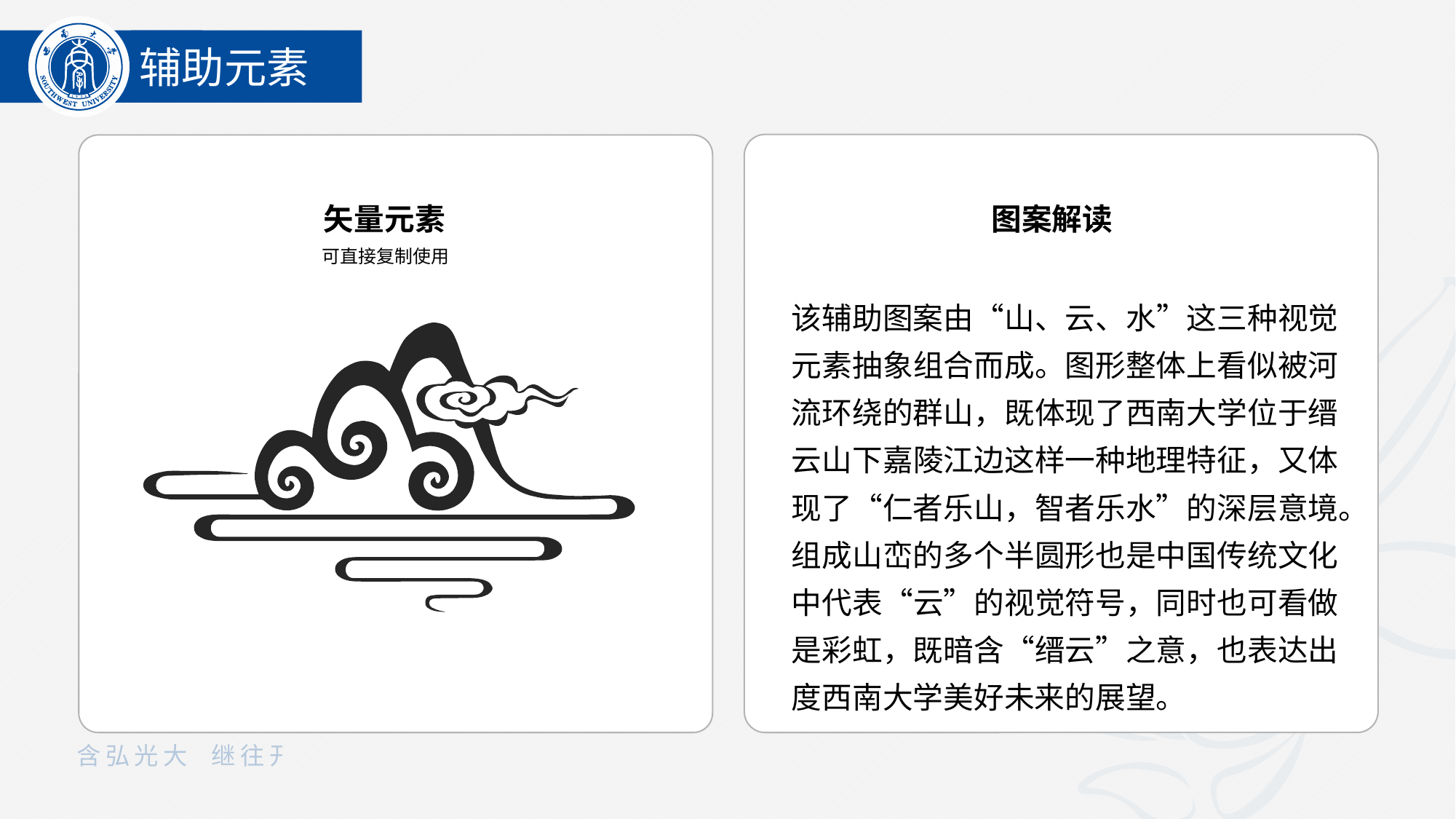

辅助元素

矢量元素
图案解读
可直接复制使用
该辅助图案由“山、云、水”这三种视觉元素抽象组合而成。图形整体上看似被河流环绕的群山，既体现了西南大学位于缙云山下嘉陵江边这样一种地理特征，又体现了“仁者乐山，智者乐水”的深层意境。组成山峦的多个半圆形也是中国传统文化中代表“云”的视觉符号，同时也可看做是彩虹，既暗含“缙云”之意，也表达出度西南大学美好未来的展望。